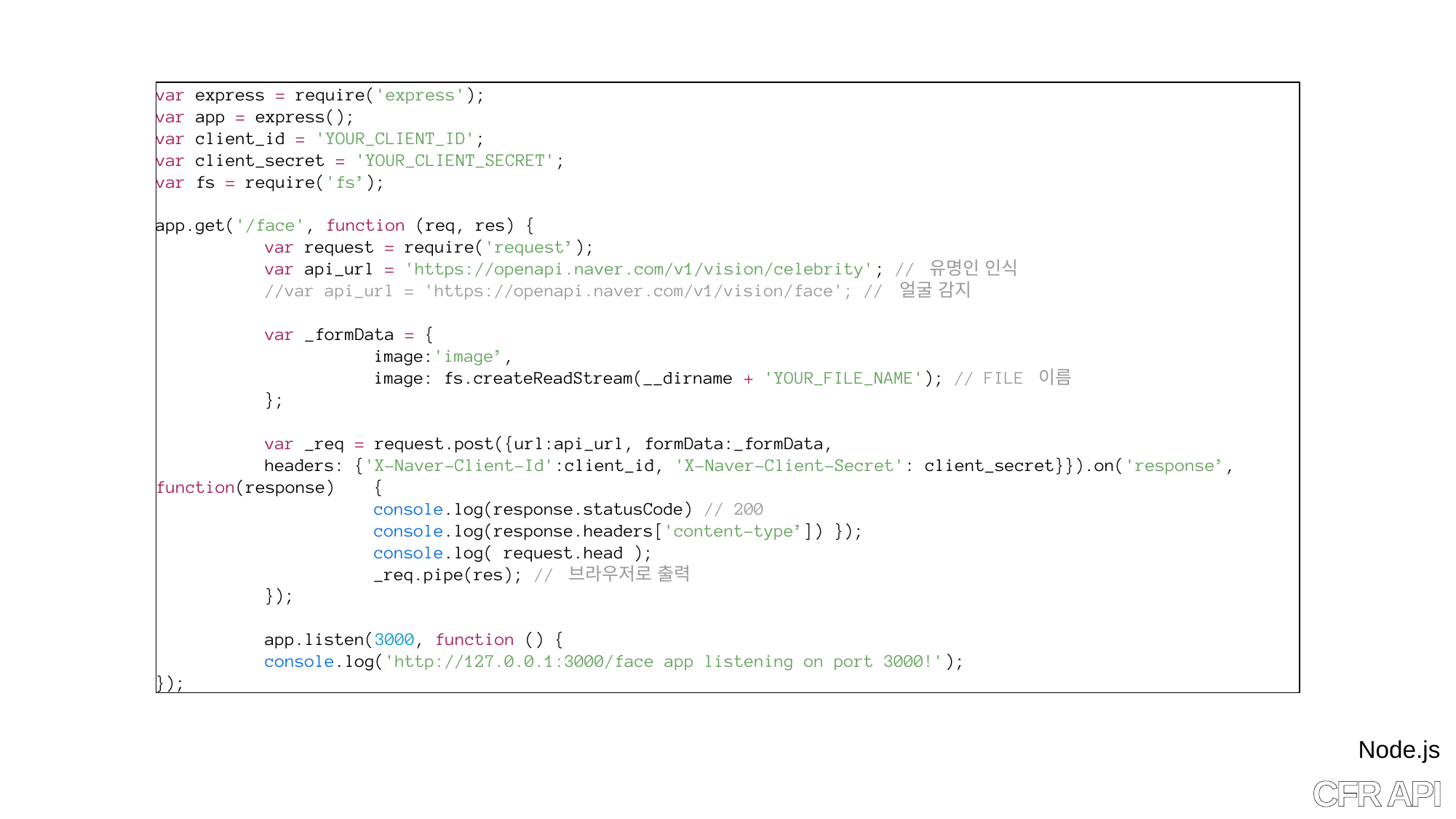

var express = require('express');
var app = express();
var client_id = 'YOUR_CLIENT_ID';
var client_secret = 'YOUR_CLIENT_SECRET';
var fs = require('fs’);

app.get('/face', function (req, res) {
	var request = require('request’);
	var api_url = 'https://openapi.naver.com/v1/vision/celebrity'; // 유명인 인식
	//var api_url = 'https://openapi.naver.com/v1/vision/face'; // 얼굴 감지

	var _formData = {
		image:'image’,
		image: fs.createReadStream(__dirname + 'YOUR_FILE_NAME'); // FILE 이름
	};

	var _req = request.post({url:api_url, formData:_formData,
	headers: {'X-Naver-Client-Id':client_id, 'X-Naver-Client-Secret': client_secret}}).on('response’, 	function(response) 	{
		console.log(response.statusCode) // 200
		console.log(response.headers['content-type’]) });
		console.log( request.head );
		_req.pipe(res); // 브라우저로 출력
	});

	app.listen(3000, function () {
	console.log('http://127.0.0.1:3000/face app listening on port 3000!');
});
Node.js
CFR API